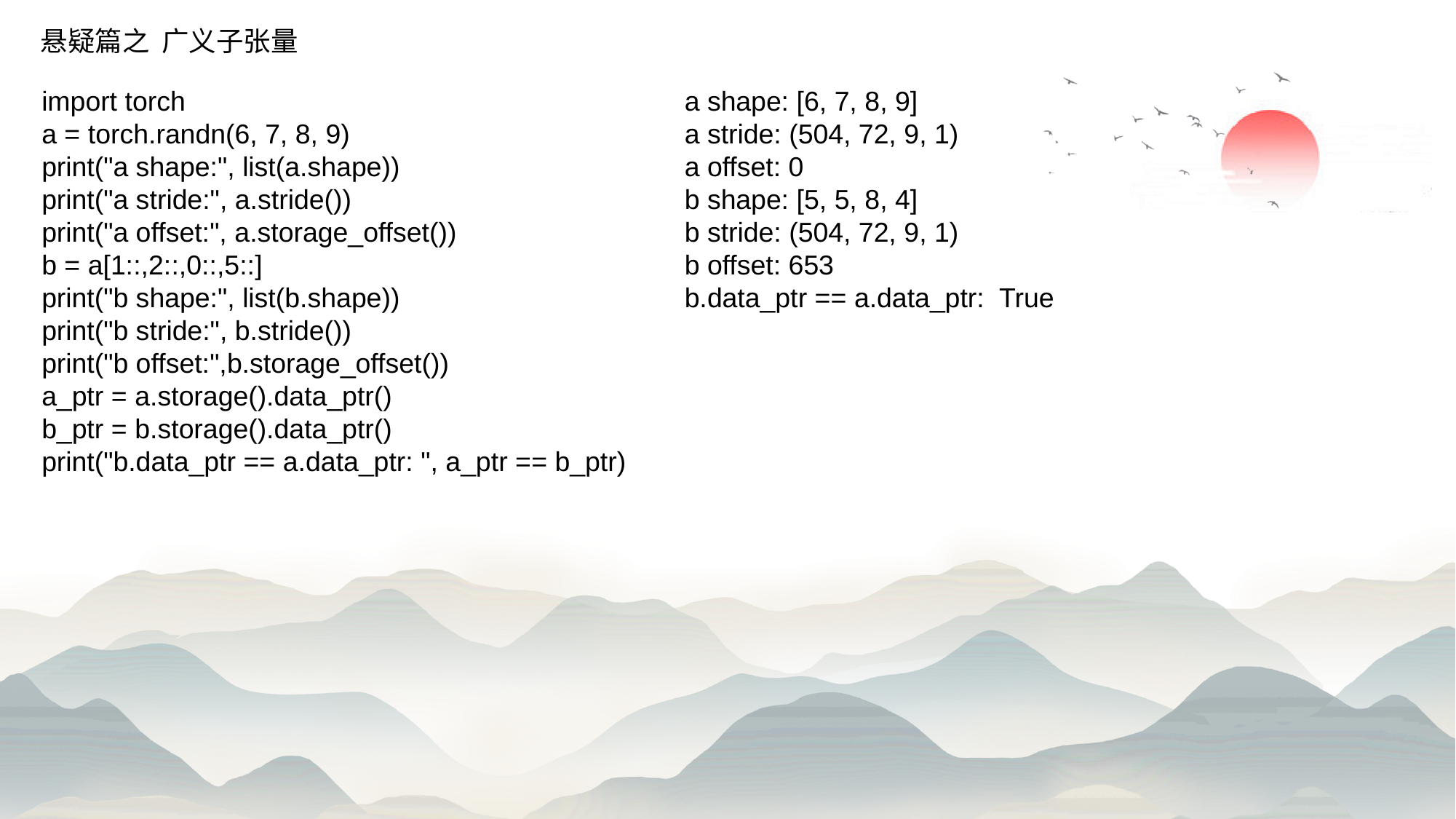

悬疑篇之  广义子张量
import torch
a = torch.randn(6, 7, 8, 9)
print("a shape:", list(a.shape))
print("a stride:", a.stride())
print("a offset:", a.storage_offset())
b = a[1::,2::,0::,5::]
print("b shape:", list(b.shape))
print("b stride:", b.stride())
print("b offset:",b.storage_offset())
a_ptr = a.storage().data_ptr()
b_ptr = b.storage().data_ptr()
print("b.data_ptr == a.data_ptr: ", a_ptr == b_ptr)
a shape: [6, 7, 8, 9]
a stride: (504, 72, 9, 1)
a offset: 0
b shape: [5, 5, 8, 4]
b stride: (504, 72, 9, 1)
b offset: 653
b.data_ptr == a.data_ptr:  True